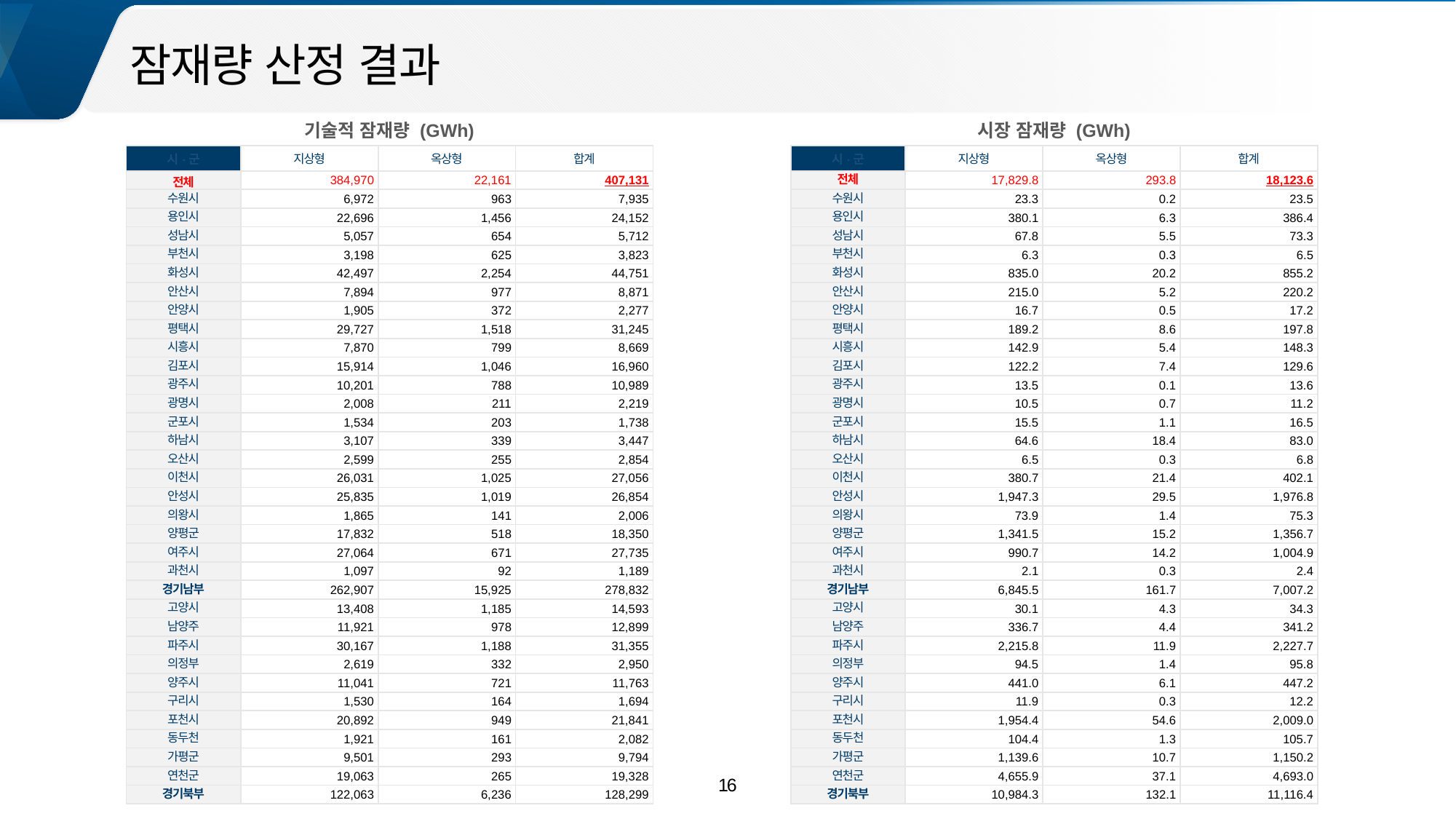

00
잠재량 산정 결과
기술적 잠재량 (GWh)
시장 잠재량 (GWh)
| 시·군 | 지상형 | 옥상형 | 합계 |
| --- | --- | --- | --- |
| 전체 | 384,970 | 22,161 | 407,131 |
| 수원시 | 6,972 | 963 | 7,935 |
| 용인시 | 22,696 | 1,456 | 24,152 |
| 성남시 | 5,057 | 654 | 5,712 |
| 부천시 | 3,198 | 625 | 3,823 |
| 화성시 | 42,497 | 2,254 | 44,751 |
| 안산시 | 7,894 | 977 | 8,871 |
| 안양시 | 1,905 | 372 | 2,277 |
| 평택시 | 29,727 | 1,518 | 31,245 |
| 시흥시 | 7,870 | 799 | 8,669 |
| 김포시 | 15,914 | 1,046 | 16,960 |
| 광주시 | 10,201 | 788 | 10,989 |
| 광명시 | 2,008 | 211 | 2,219 |
| 군포시 | 1,534 | 203 | 1,738 |
| 하남시 | 3,107 | 339 | 3,447 |
| 오산시 | 2,599 | 255 | 2,854 |
| 이천시 | 26,031 | 1,025 | 27,056 |
| 안성시 | 25,835 | 1,019 | 26,854 |
| 의왕시 | 1,865 | 141 | 2,006 |
| 양평군 | 17,832 | 518 | 18,350 |
| 여주시 | 27,064 | 671 | 27,735 |
| 과천시 | 1,097 | 92 | 1,189 |
| 경기남부 | 262,907 | 15,925 | 278,832 |
| 고양시 | 13,408 | 1,185 | 14,593 |
| 남양주 | 11,921 | 978 | 12,899 |
| 파주시 | 30,167 | 1,188 | 31,355 |
| 의정부 | 2,619 | 332 | 2,950 |
| 양주시 | 11,041 | 721 | 11,763 |
| 구리시 | 1,530 | 164 | 1,694 |
| 포천시 | 20,892 | 949 | 21,841 |
| 동두천 | 1,921 | 161 | 2,082 |
| 가평군 | 9,501 | 293 | 9,794 |
| 연천군 | 19,063 | 265 | 19,328 |
| 경기북부 | 122,063 | 6,236 | 128,299 |
| 시·군 | 지상형 | 옥상형 | 합계 |
| --- | --- | --- | --- |
| 전체 | 17,829.8 | 293.8 | 18,123.6 |
| 수원시 | 23.3 | 0.2 | 23.5 |
| 용인시 | 380.1 | 6.3 | 386.4 |
| 성남시 | 67.8 | 5.5 | 73.3 |
| 부천시 | 6.3 | 0.3 | 6.5 |
| 화성시 | 835.0 | 20.2 | 855.2 |
| 안산시 | 215.0 | 5.2 | 220.2 |
| 안양시 | 16.7 | 0.5 | 17.2 |
| 평택시 | 189.2 | 8.6 | 197.8 |
| 시흥시 | 142.9 | 5.4 | 148.3 |
| 김포시 | 122.2 | 7.4 | 129.6 |
| 광주시 | 13.5 | 0.1 | 13.6 |
| 광명시 | 10.5 | 0.7 | 11.2 |
| 군포시 | 15.5 | 1.1 | 16.5 |
| 하남시 | 64.6 | 18.4 | 83.0 |
| 오산시 | 6.5 | 0.3 | 6.8 |
| 이천시 | 380.7 | 21.4 | 402.1 |
| 안성시 | 1,947.3 | 29.5 | 1,976.8 |
| 의왕시 | 73.9 | 1.4 | 75.3 |
| 양평군 | 1,341.5 | 15.2 | 1,356.7 |
| 여주시 | 990.7 | 14.2 | 1,004.9 |
| 과천시 | 2.1 | 0.3 | 2.4 |
| 경기남부 | 6,845.5 | 161.7 | 7,007.2 |
| 고양시 | 30.1 | 4.3 | 34.3 |
| 남양주 | 336.7 | 4.4 | 341.2 |
| 파주시 | 2,215.8 | 11.9 | 2,227.7 |
| 의정부 | 94.5 | 1.4 | 95.8 |
| 양주시 | 441.0 | 6.1 | 447.2 |
| 구리시 | 11.9 | 0.3 | 12.2 |
| 포천시 | 1,954.4 | 54.6 | 2,009.0 |
| 동두천 | 104.4 | 1.3 | 105.7 |
| 가평군 | 1,139.6 | 10.7 | 1,150.2 |
| 연천군 | 4,655.9 | 37.1 | 4,693.0 |
| 경기북부 | 10,984.3 | 132.1 | 11,116.4 |